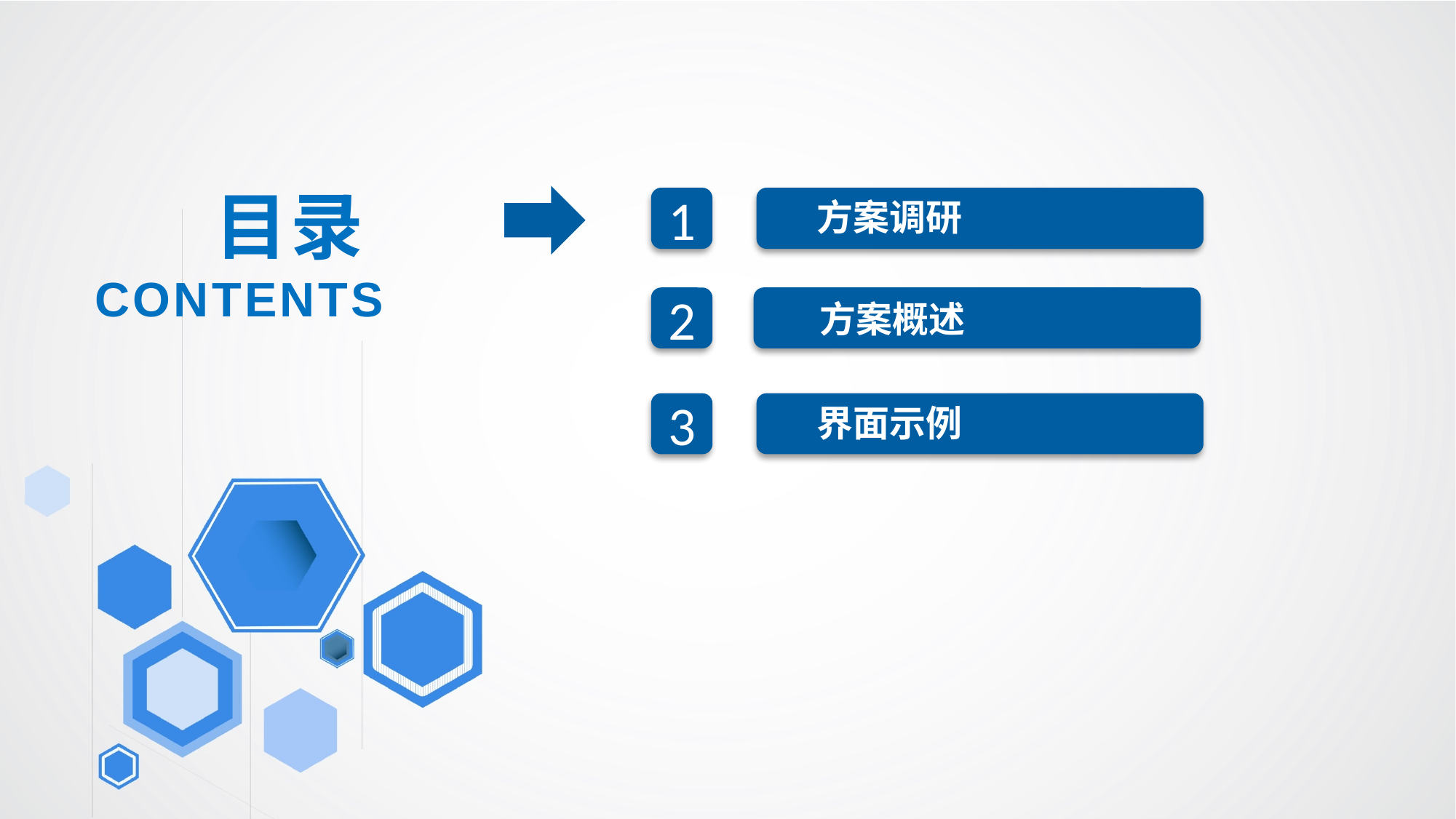

目录
CONTENTS

方案调研

1

方案概述
2

界面示例
3